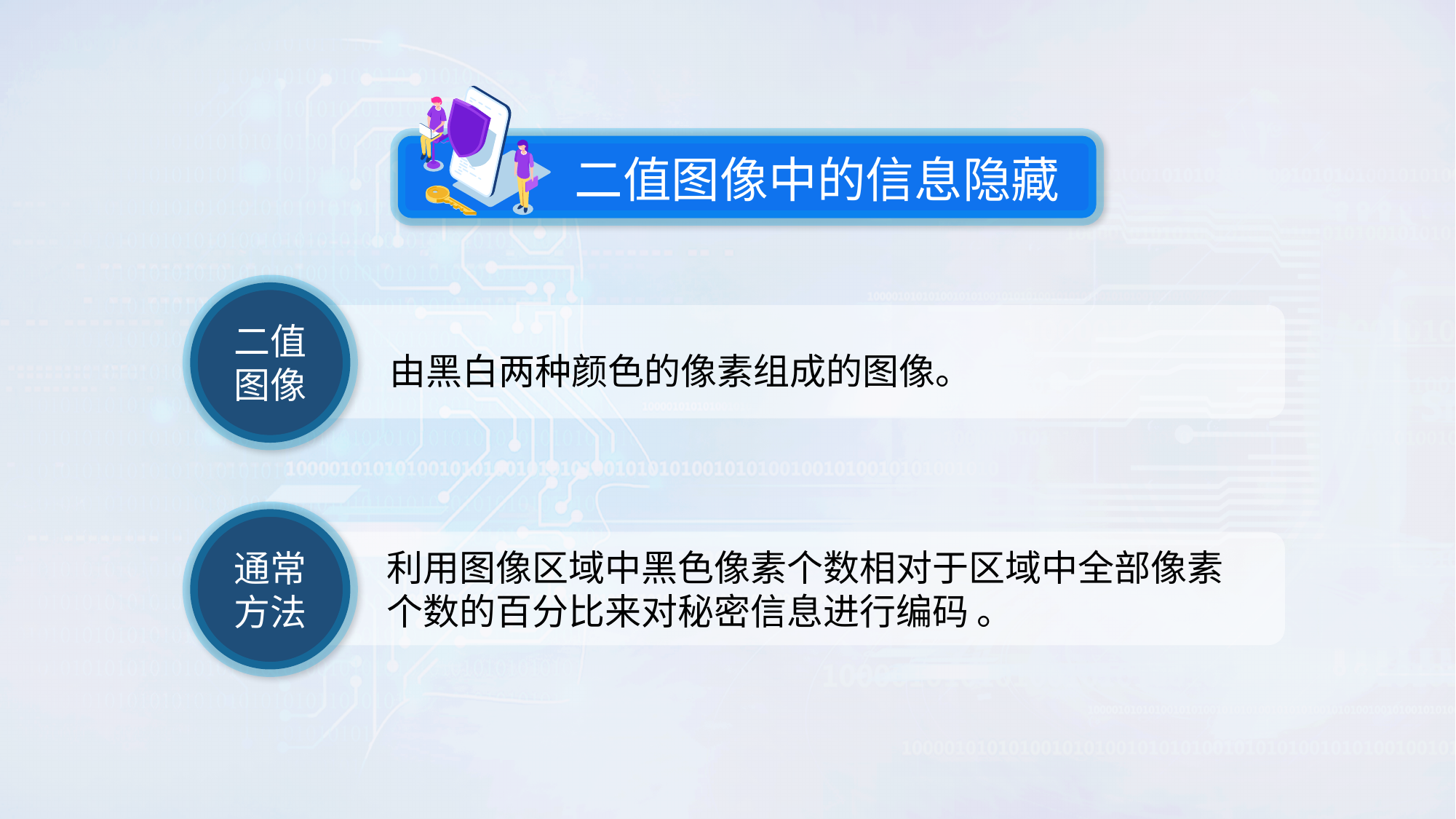

二值图像中的信息隐藏

二值
图像

由黑白两种颜色的像素组成的图像。

通常
方法

利用图像区域中黑色像素个数相对于区域中全部像素个数的百分比来对秘密信息进行编码 。